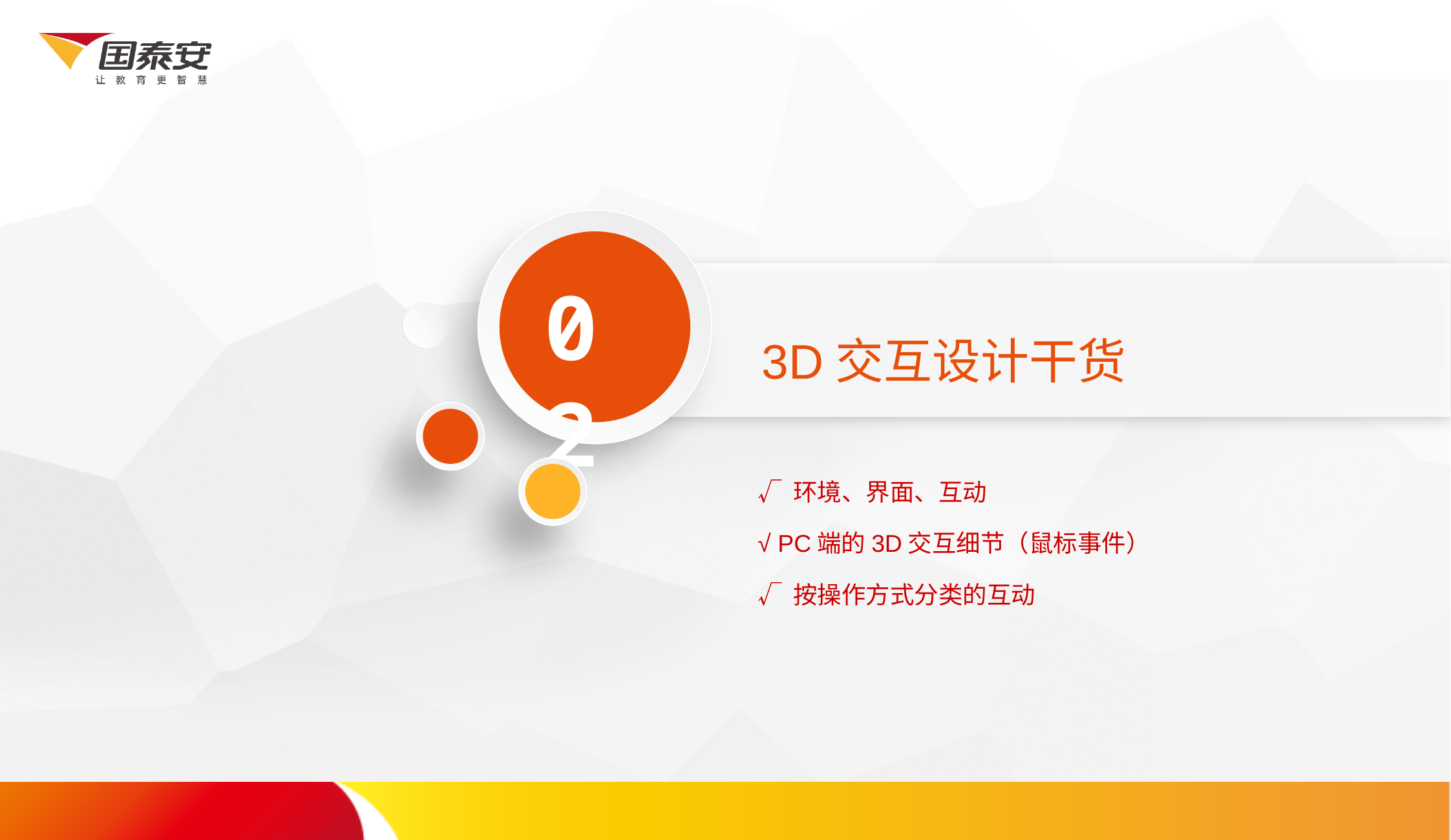

02

3D交互设计干货

√ 环境、界面、互动
√ PC端的3D交互细节（鼠标事件）
√ 按操作方式分类的互动